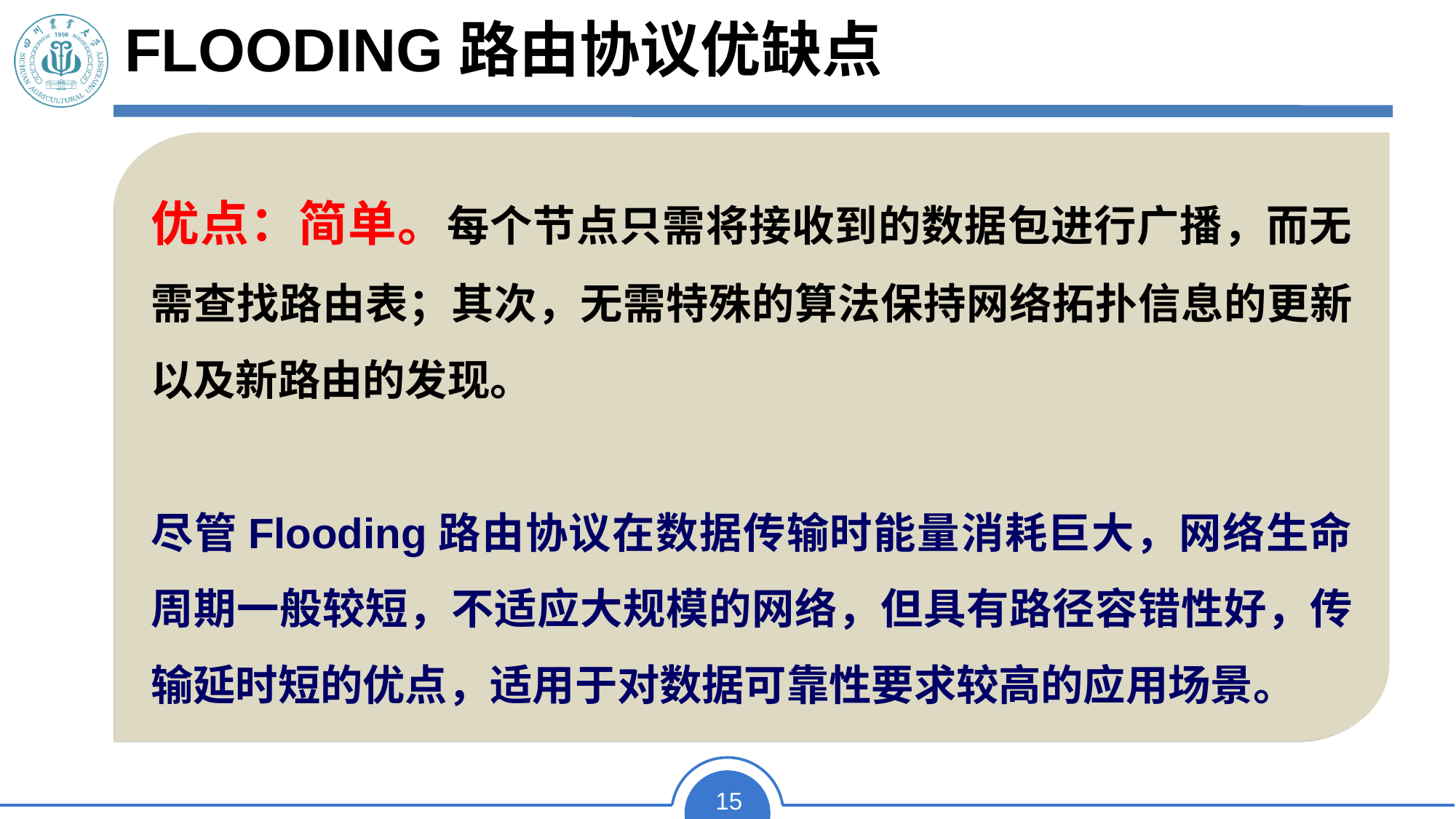

# Flooding路由协议优缺点
优点：简单。每个节点只需将接收到的数据包进行广播，而无需查找路由表；其次，无需特殊的算法保持网络拓扑信息的更新以及新路由的发现。

尽管Flooding路由协议在数据传输时能量消耗巨大，网络生命周期一般较短，不适应大规模的网络，但具有路径容错性好，传输延时短的优点，适用于对数据可靠性要求较高的应用场景。